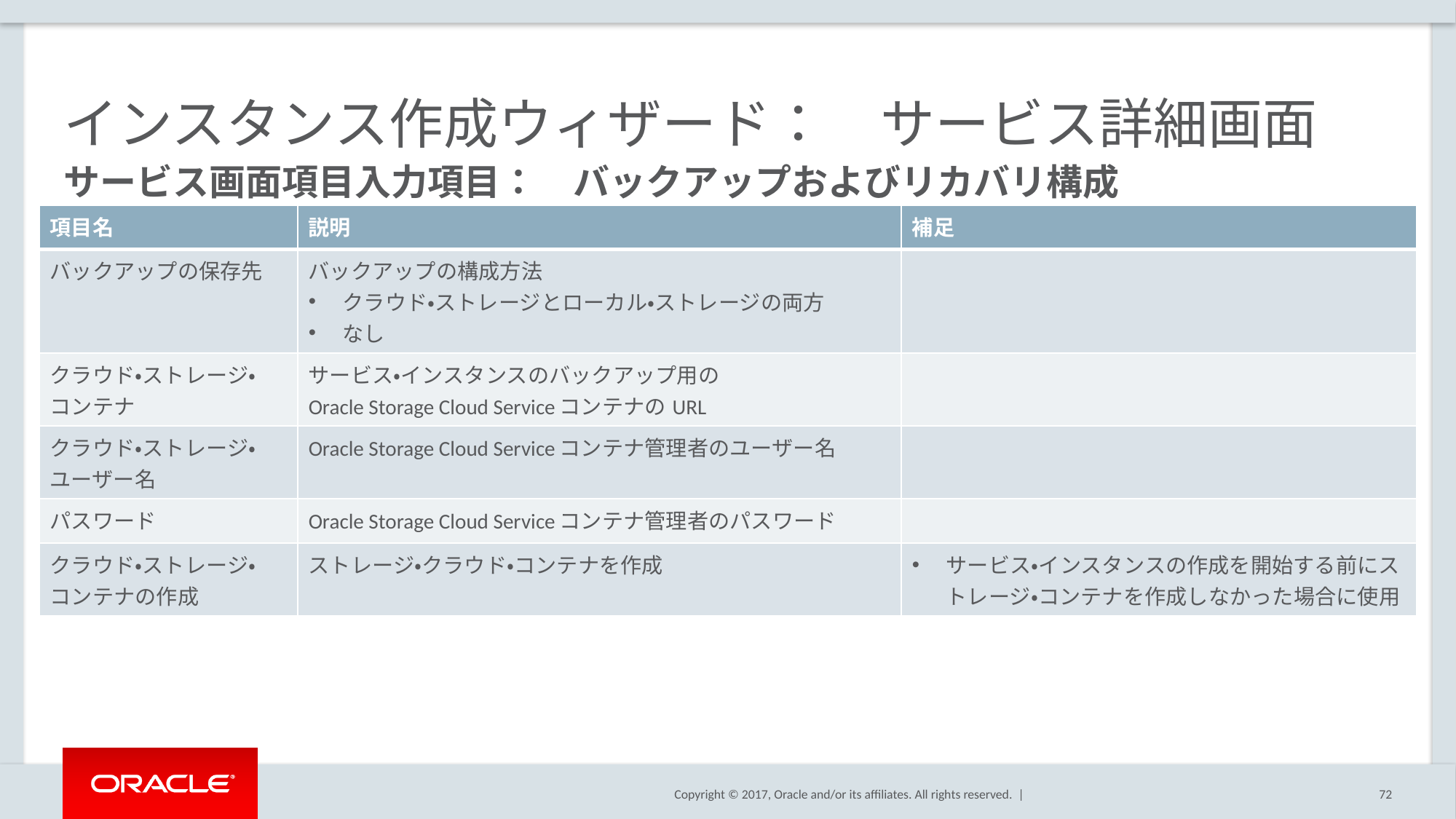

# インスタンス作成ウィザード：　サービス詳細画面
サービス画面項目入力項目：　バックアップおよびリカバリ構成
| 項目名 | 説明 | 補足 |
| --- | --- | --- |
| バックアップの保存先 | バックアップの構成方法 クラウド・ストレージとローカル・ストレージの両方 なし |  |
| クラウド・ストレージ・ コンテナ | サービス・インスタンスのバックアップ用の Oracle Storage Cloud ServiceコンテナのURL |  |
| クラウド・ストレージ・ ユーザー名 | Oracle Storage Cloud Serviceコンテナ管理者のユーザー名 |  |
| パスワード | Oracle Storage Cloud Serviceコンテナ管理者のパスワード |  |
| クラウド・ストレージ・ コンテナの作成 | ストレージ・クラウド・コンテナを作成 | サービス・インスタンスの作成を開始する前にストレージ・コンテナを作成しなかった場合に使用 |
72